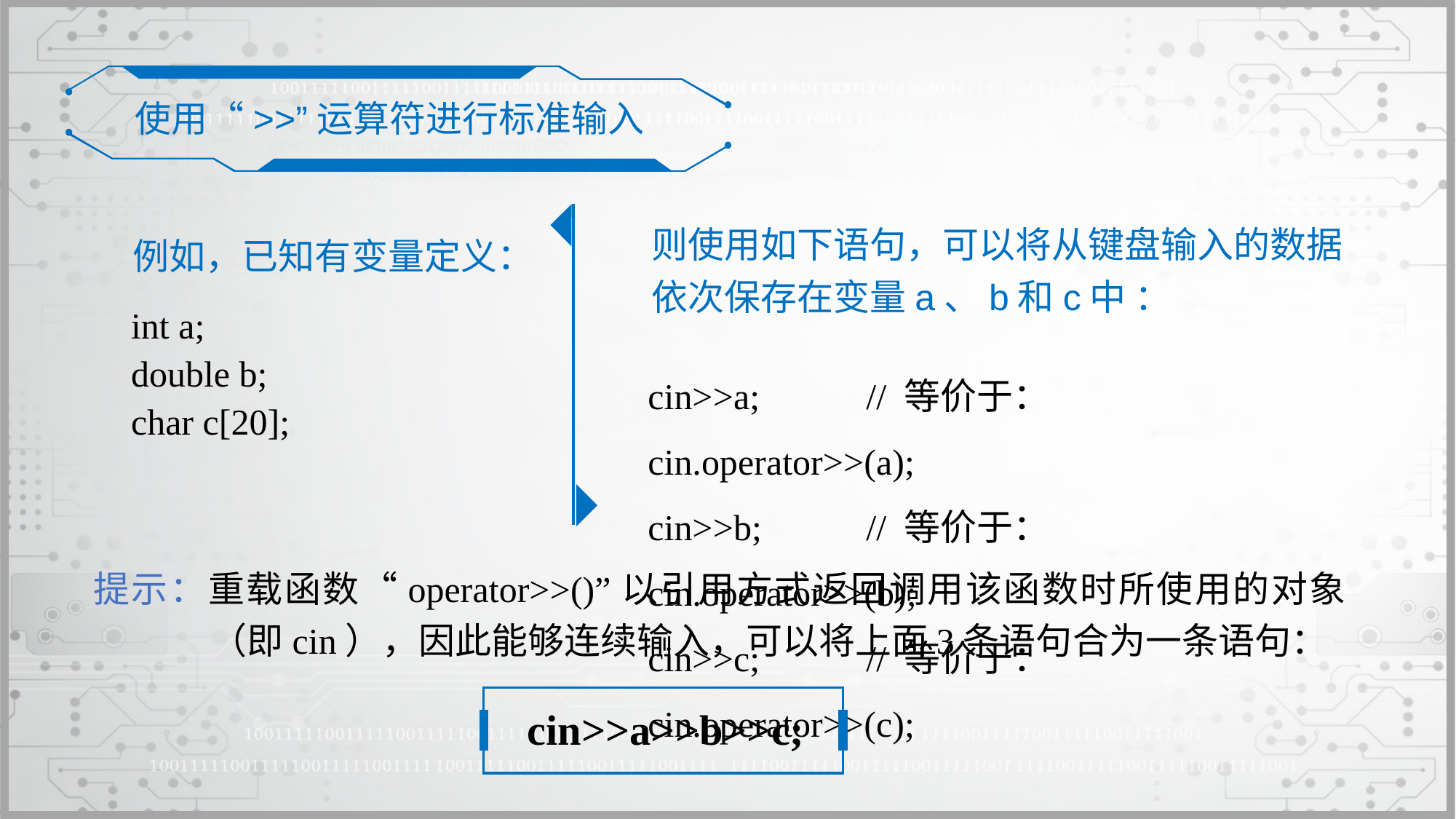

使用“>>”运算符进行标准输入

则使用如下语句，可以将从键盘输入的数据
依次保存在变量a、b和c中 ：
cin>>a;	// 等价于：cin.operator>>(a);
cin>>b;	// 等价于：cin.operator>>(b);
cin>>c;	// 等价于：cin.operator>>(c);
例如，已知有变量定义：
int a;
double b;
char c[20];
提示：重载函数“operator>>()”以引用方式返回调用该函数时所使用的对象（即cin），因此能够连续输入，可以将上面3条语句合为一条语句：

cin>>a>>b>>c;